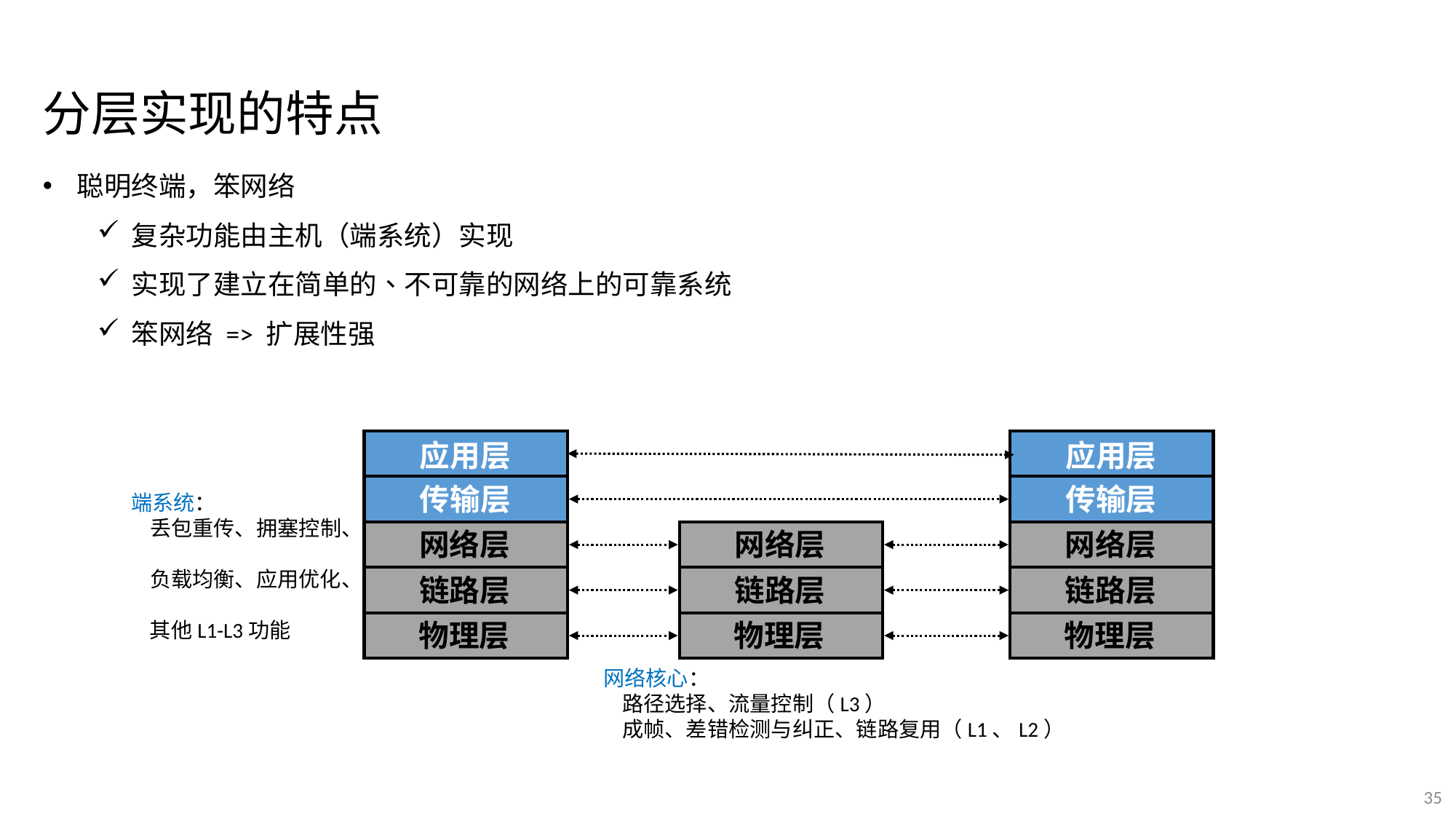

分层实现的特点
聪明终端，笨网络
复杂功能由主机（端系统）实现
实现了建立在简单的、不可靠的网络上的可靠系统
笨网络 => 扩展性强

应用层

应用层
传输层
传输层

端系统：
    丢包重传、拥塞控制、
    负载均衡、应用优化、
    其他L1-L3功能
网络层
网络层
网络层

链路层
链路层
链路层

物理层
物理层
物理层

网络核心：
    路径选择、流量控制（L3）
    成帧、差错检测与纠正、链路复用（L1、L2）
35